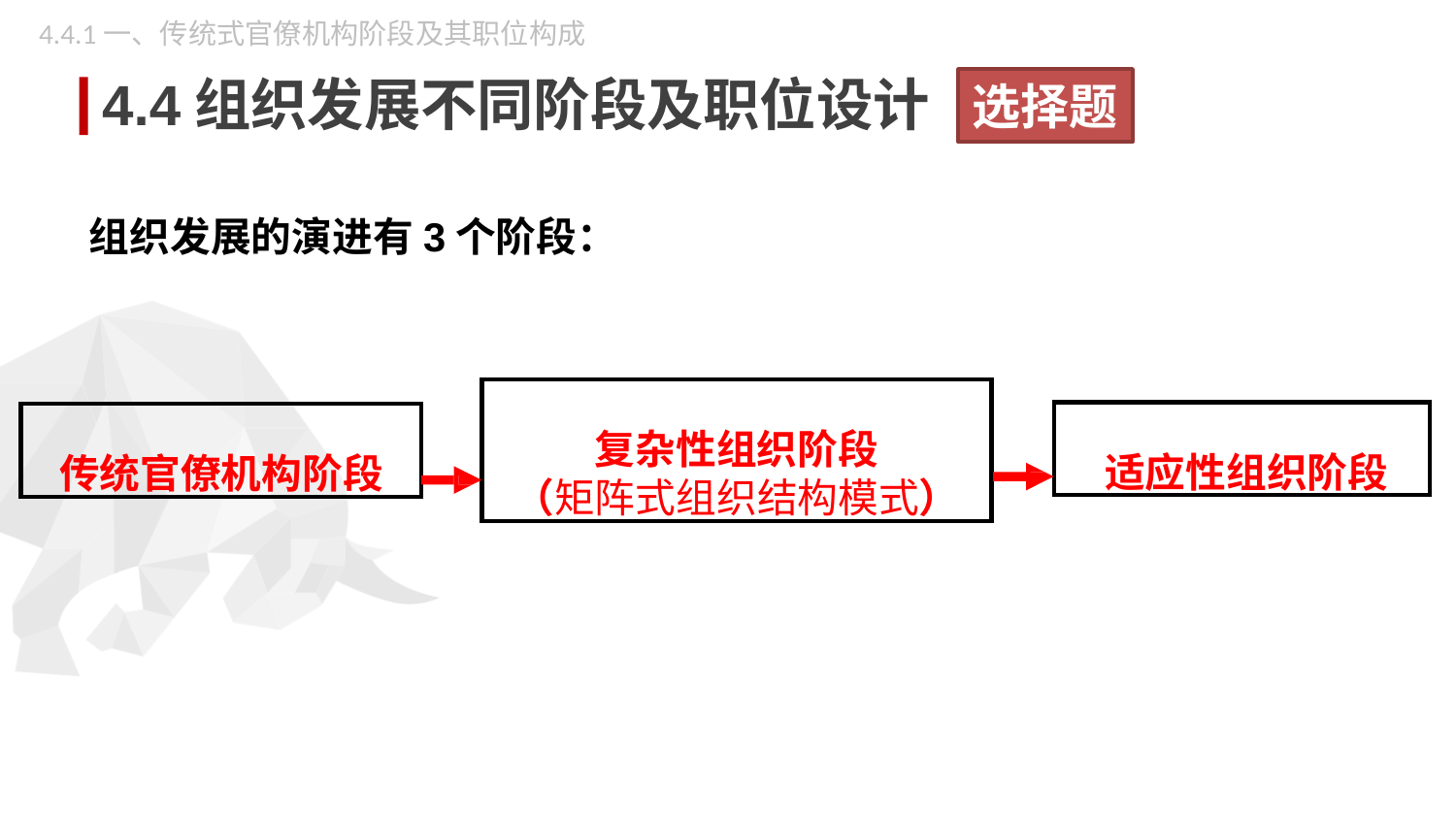

4.4.1一、传统式官僚机构阶段及其职位构成

4.4组织发展不同阶段及职位设计
选择题
组织发展的演进有3个阶段：
复杂性组织阶段
（矩阵式组织结构模式）
适应性组织阶段
传统官僚机构阶段